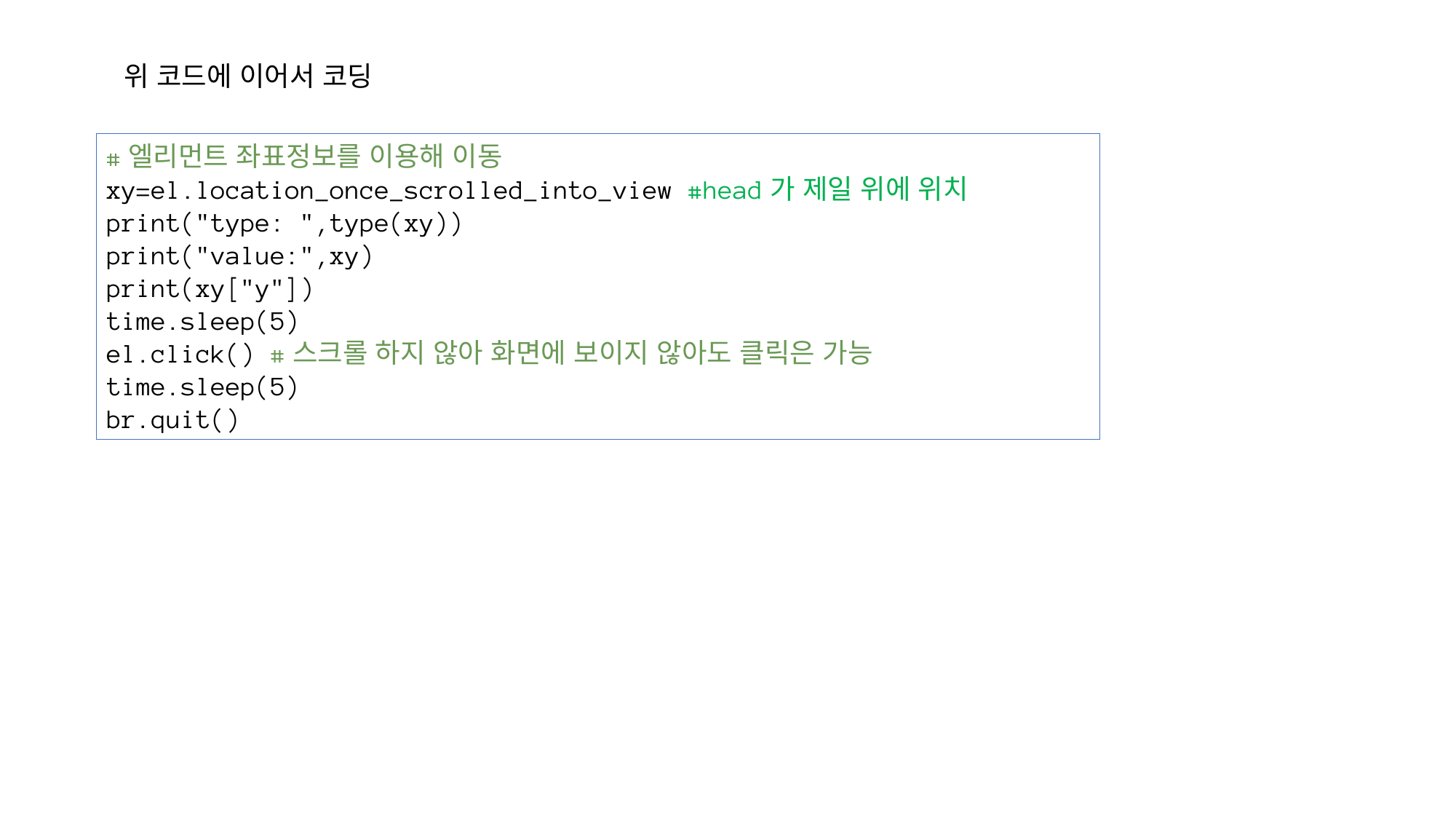

위 코드에 이어서 코딩
#엘리먼트 좌표정보를 이용해 이동
xy=el.location_once_scrolled_into_view #head가 제일 위에 위치
print("type: ",type(xy))
print("value:",xy)
print(xy["y"])
time.sleep(5)
el.click() #스크롤 하지 않아 화면에 보이지 않아도 클릭은 가능
time.sleep(5)
br.quit()